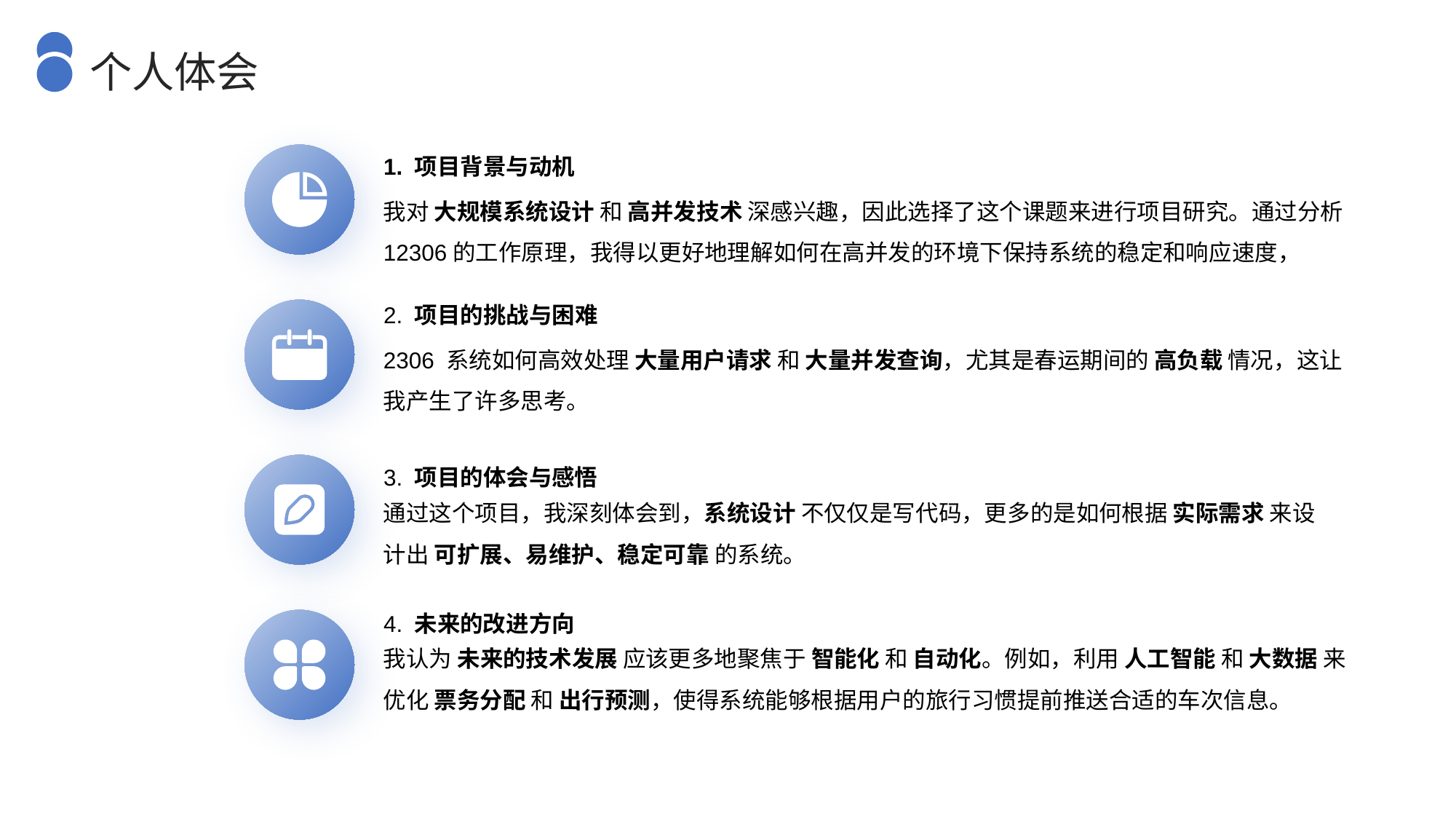

个人体会

1. 项目背景与动机

我对 大规模系统设计 和 高并发技术 深感兴趣，因此选择了这个课题来进行项目研究。通过分析12306的工作原理，我得以更好地理解如何在高并发的环境下保持系统的稳定和响应速度，
2. 项目的挑战与困难

2306 系统如何高效处理 大量用户请求 和 大量并发查询，尤其是春运期间的 高负载 情况，这让我产生了许多思考。

3. 项目的体会与感悟

通过这个项目，我深刻体会到，系统设计 不仅仅是写代码，更多的是如何根据 实际需求 来设计出 可扩展、易维护、稳定可靠 的系统。
4. 未来的改进方向

我认为 未来的技术发展 应该更多地聚焦于 智能化 和 自动化。例如，利用 人工智能 和 大数据 来优化 票务分配 和 出行预测，使得系统能够根据用户的旅行习惯提前推送合适的车次信息。